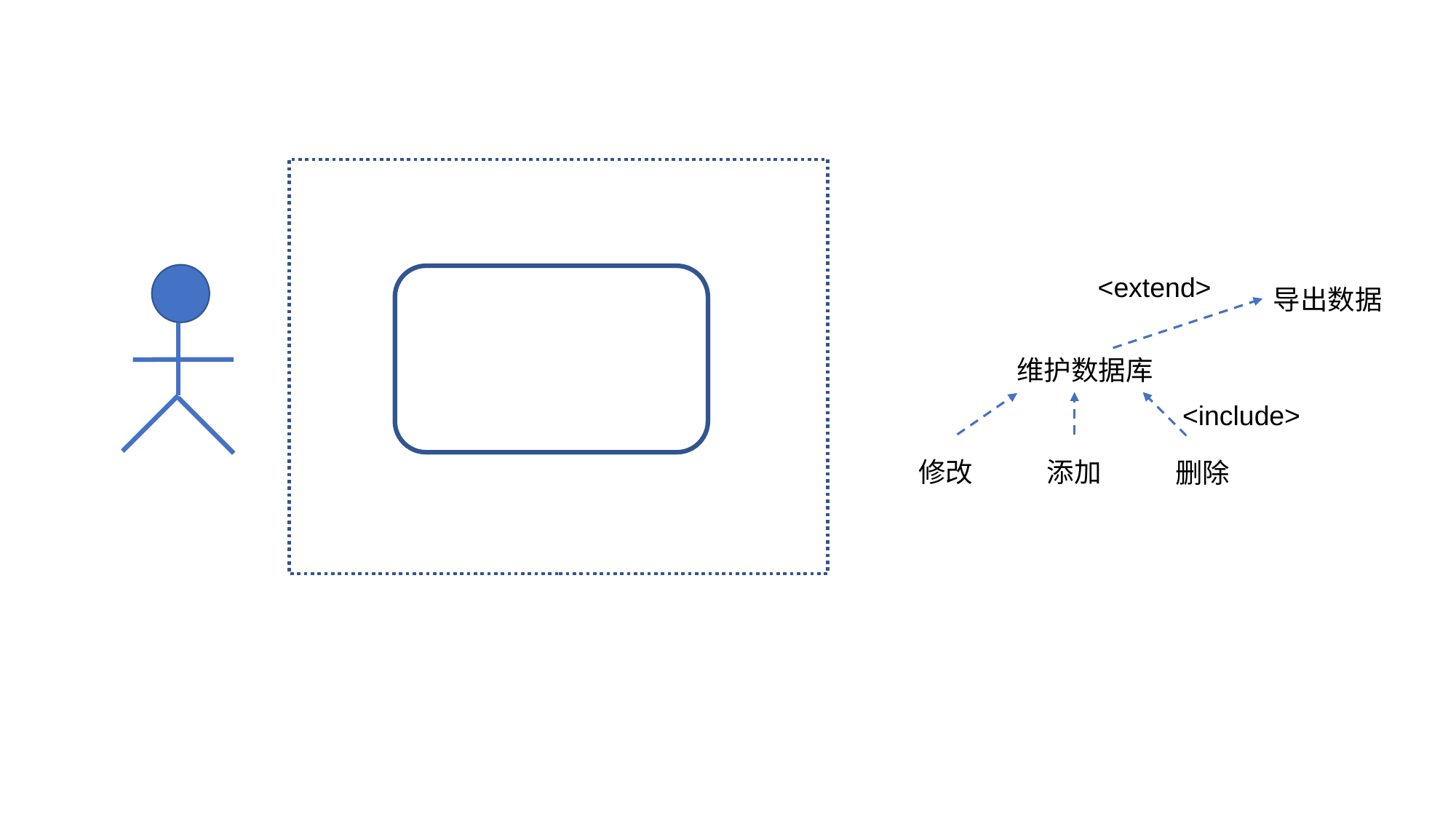

<extend>

导出数据
维护数据库
<include>
修改
添加
删除